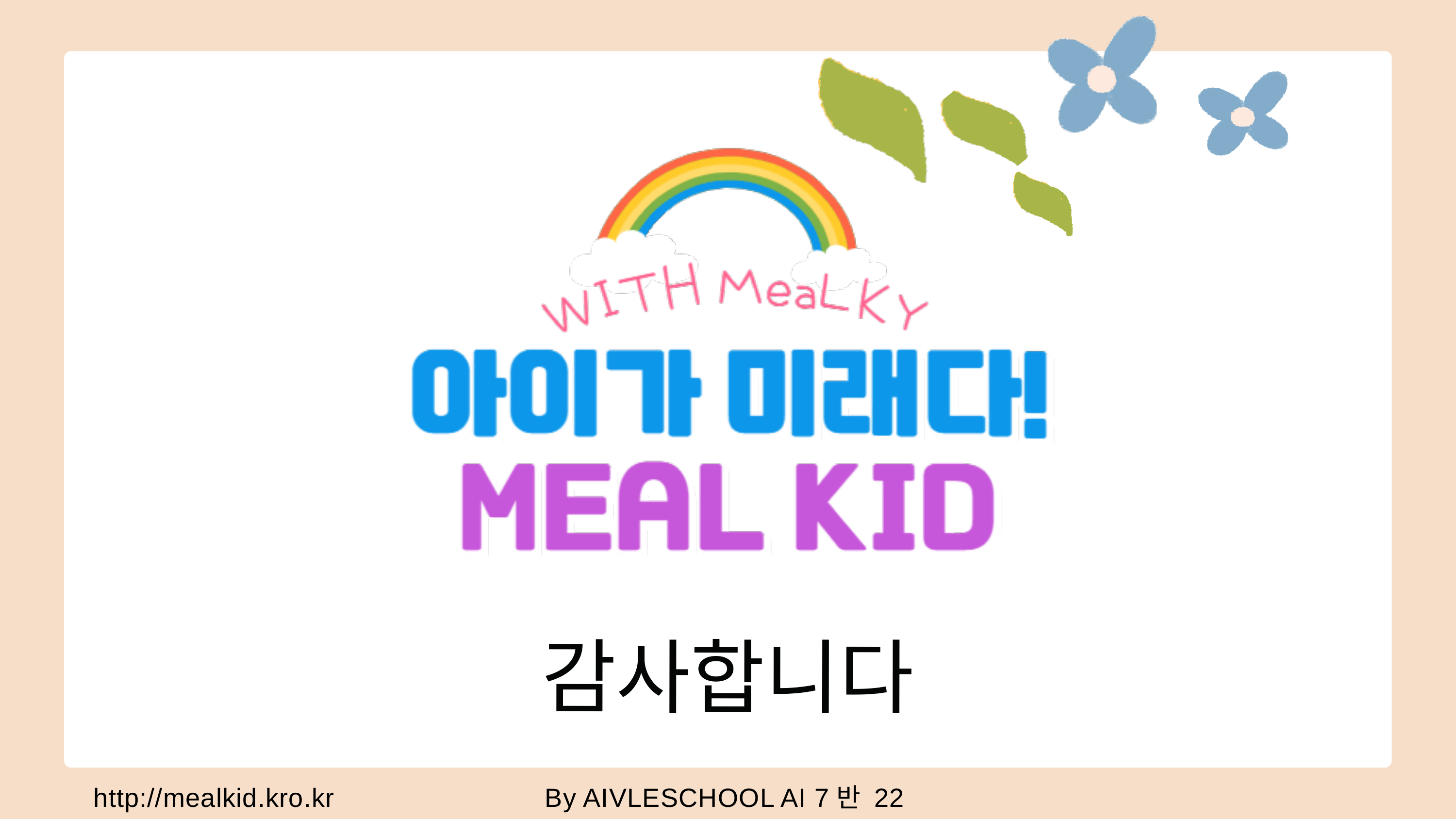

감사합니다
http://mealkid.kro.kr
By AIVLESCHOOL AI 7반 22조